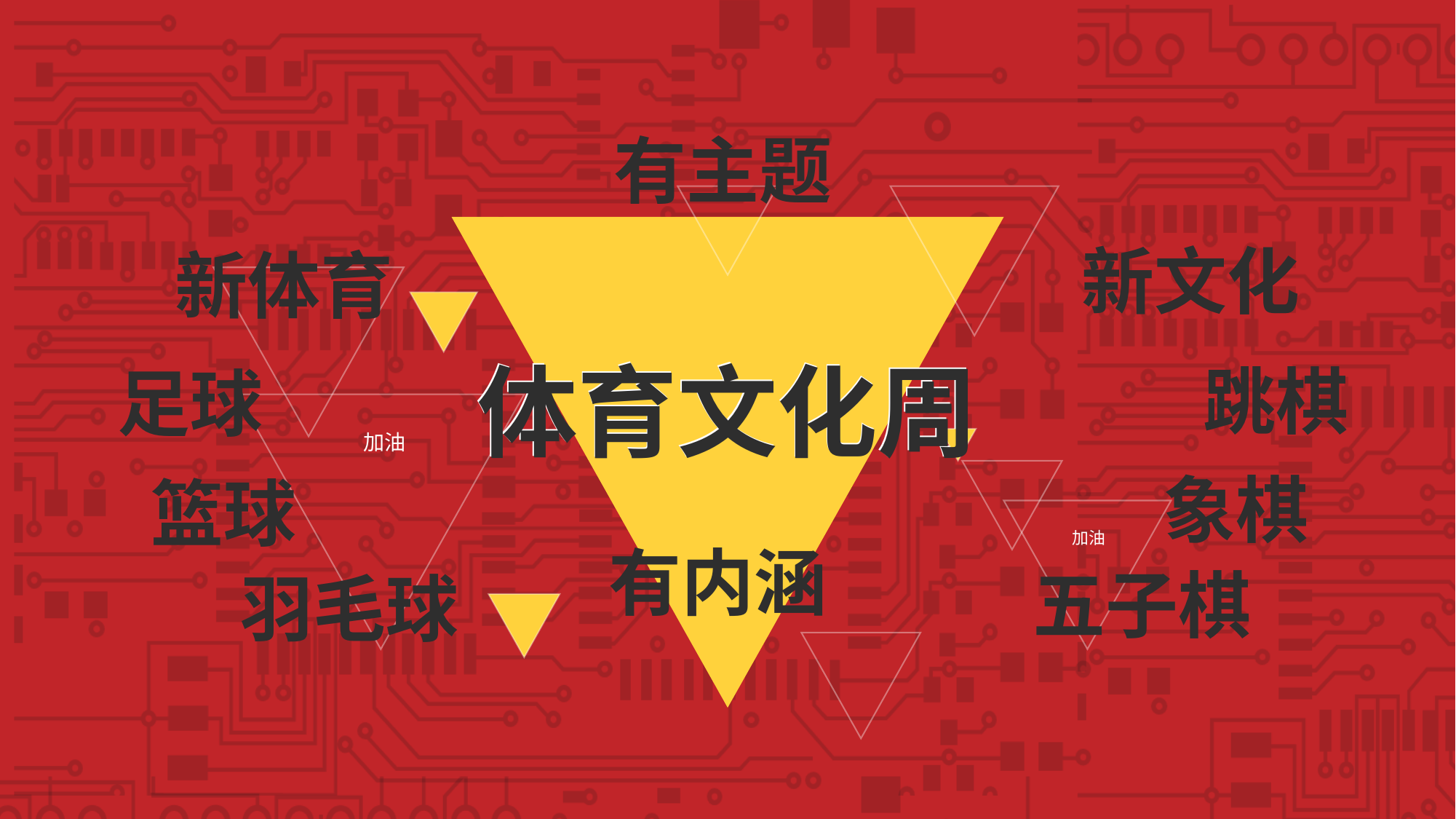

有主题

新文化
新体育

体育文化周
体育文化周
跳棋
足球

加油

象棋

篮球

加油
有内涵
五子棋
羽毛球